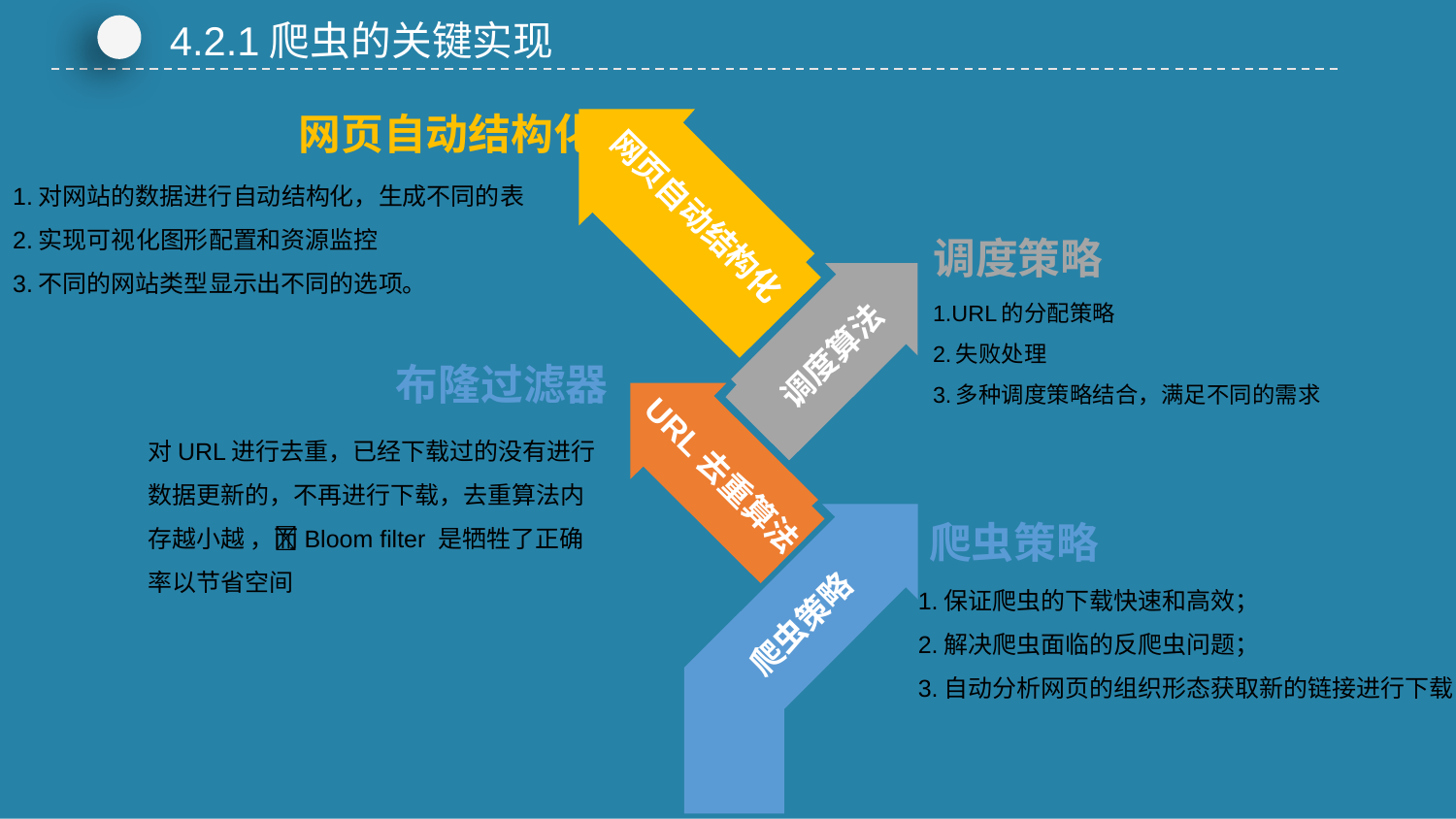

4.2.1爬虫的关键实现

网页自动结构化

 调度算法

URL去重算法

 爬虫策略
网页自动结构化

1.对网站的数据进行自动结构化，生成不同的表
2.实现可视化图形配置和资源监控
3.不同的网站类型显示出不同的选项。

调度策略
1.URL的分配策略
2.失败处理
3.多种调度策略结合，满足不同的需求
布隆过滤器
对URL进行去重，已经下载过的没有进行数据更新的，不再进行下载，去重算法内存越小越 ，⃣而Bloom filter 是牺牲了正确率以节省空间
爬虫策略
1.保证爬虫的下载快速和高效；
2.解决爬虫面临的反爬虫问题；
3.自动分析网页的组织形态获取新的链接进行下载